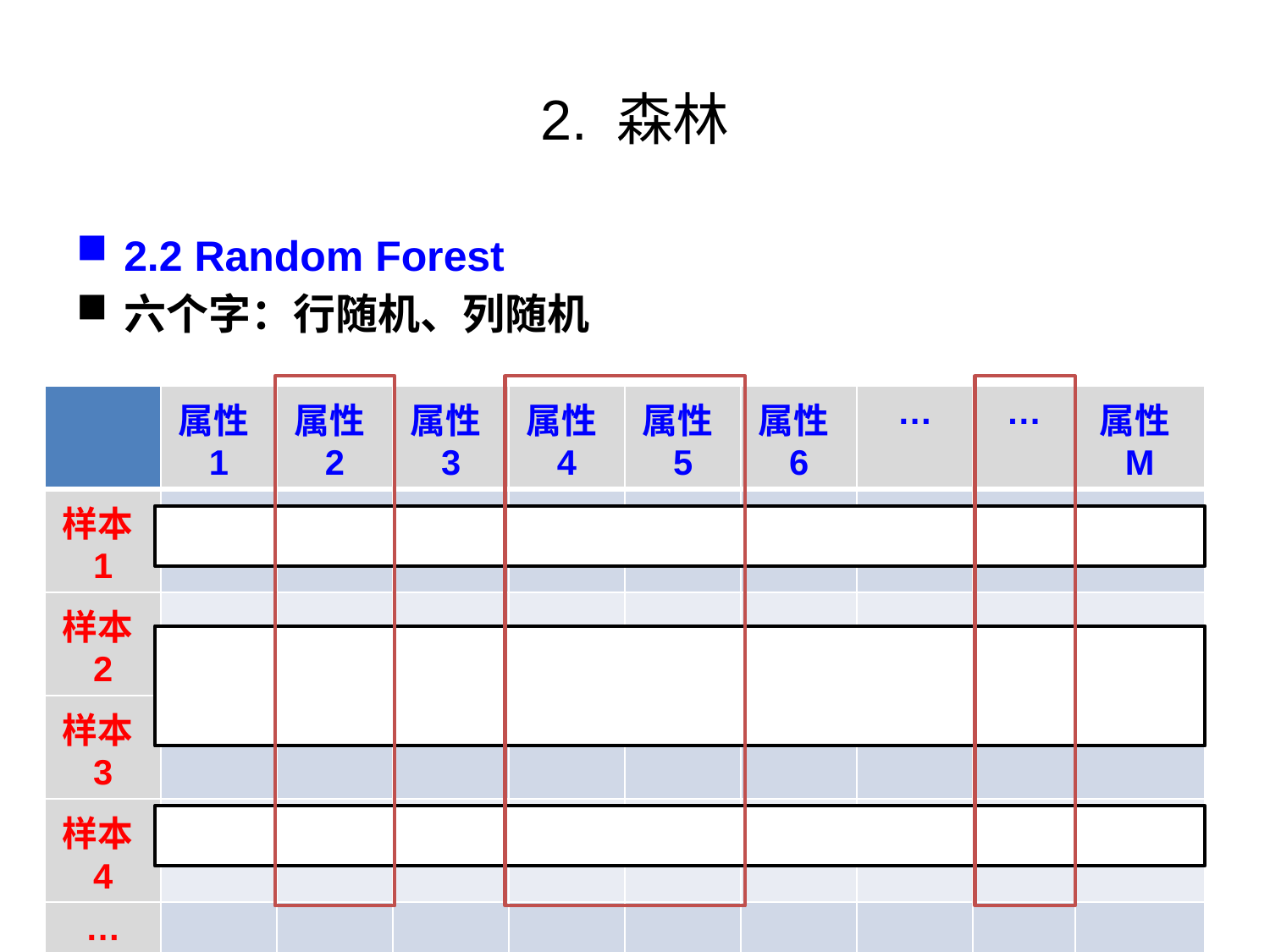

# 2. 森林
2.2 Random Forest
六个字：行随机、列随机

|  | 属性1 | 属性2 | 属性3 | 属性4 | 属性5 | 属性6 | … | … | 属性M |
| --- | --- | --- | --- | --- | --- | --- | --- | --- | --- |
| 样本1 |  |  |  |  |  |  |  |  |  |
| 样本2 |  |  |  |  |  |  |  |  |  |
| 样本3 |  |  |  |  |  |  |  |  |  |
| 样本4 |  |  |  |  |  |  |  |  |  |
| … |  |  |  |  |  |  |  |  |  |
| … |  |  |  |  |  |  |  |  |  |
| 样本n |  |  |  |  |  |  |  |  |  |